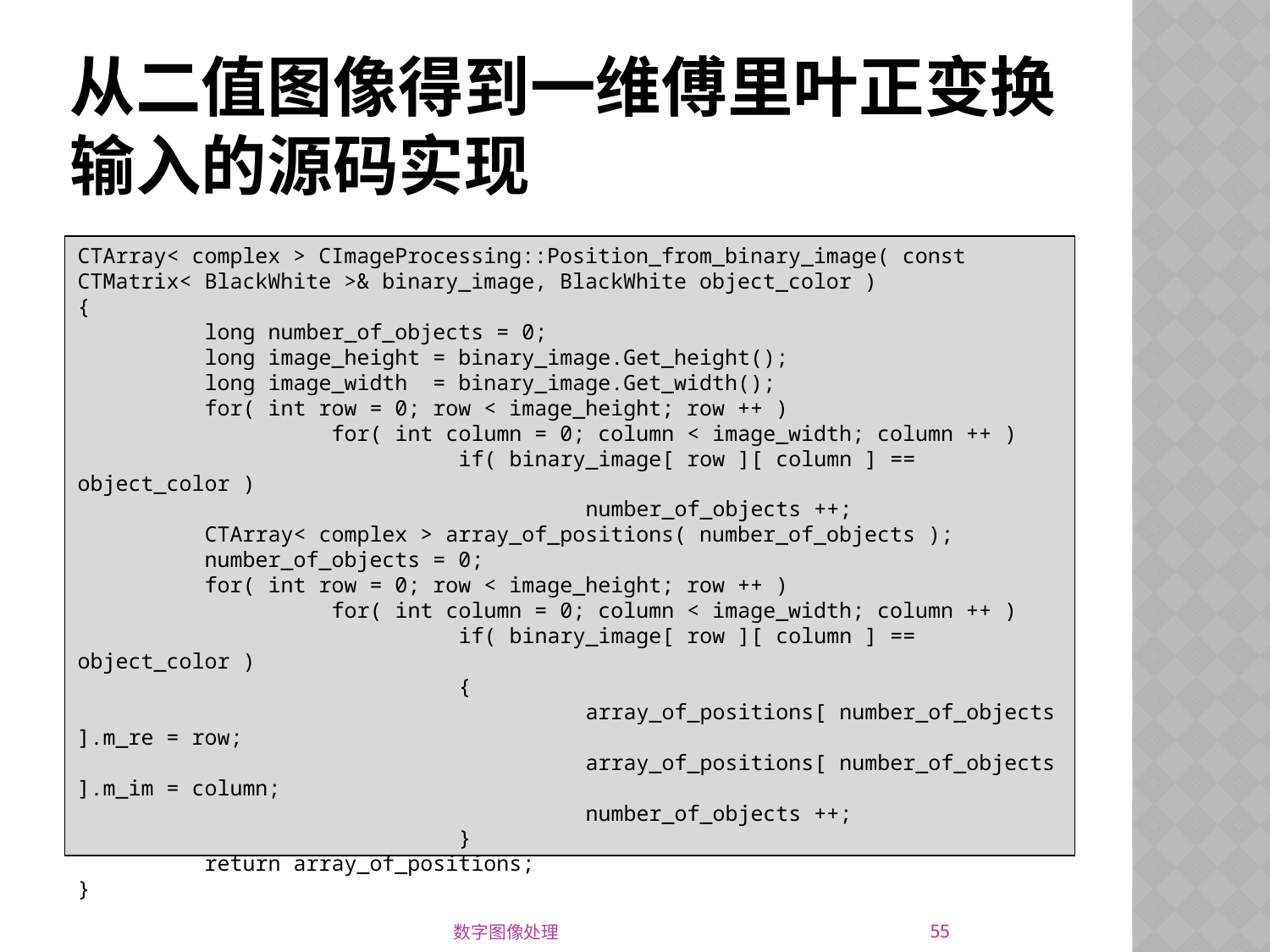

# 从二值图像得到一维傅里叶正变换输入的源码实现

CTArray< complex > CImageProcessing::Position_from_binary_image( const CTMatrix< BlackWhite >& binary_image, BlackWhite object_color )
{
	long number_of_objects = 0;
	long image_height = binary_image.Get_height();
	long image_width  = binary_image.Get_width();
	for( int row = 0; row < image_height; row ++ )
		for( int column = 0; column < image_width; column ++ )
			if( binary_image[ row ][ column ] == object_color )
				number_of_objects ++;
	CTArray< complex > array_of_positions( number_of_objects );
	number_of_objects = 0;
	for( int row = 0; row < image_height; row ++ )
		for( int column = 0; column < image_width; column ++ )
			if( binary_image[ row ][ column ] == object_color )
			{
				array_of_positions[ number_of_objects ].m_re = row;
				array_of_positions[ number_of_objects ].m_im = column;
				number_of_objects ++;
			}
	return array_of_positions;
}
55
数字图像处理